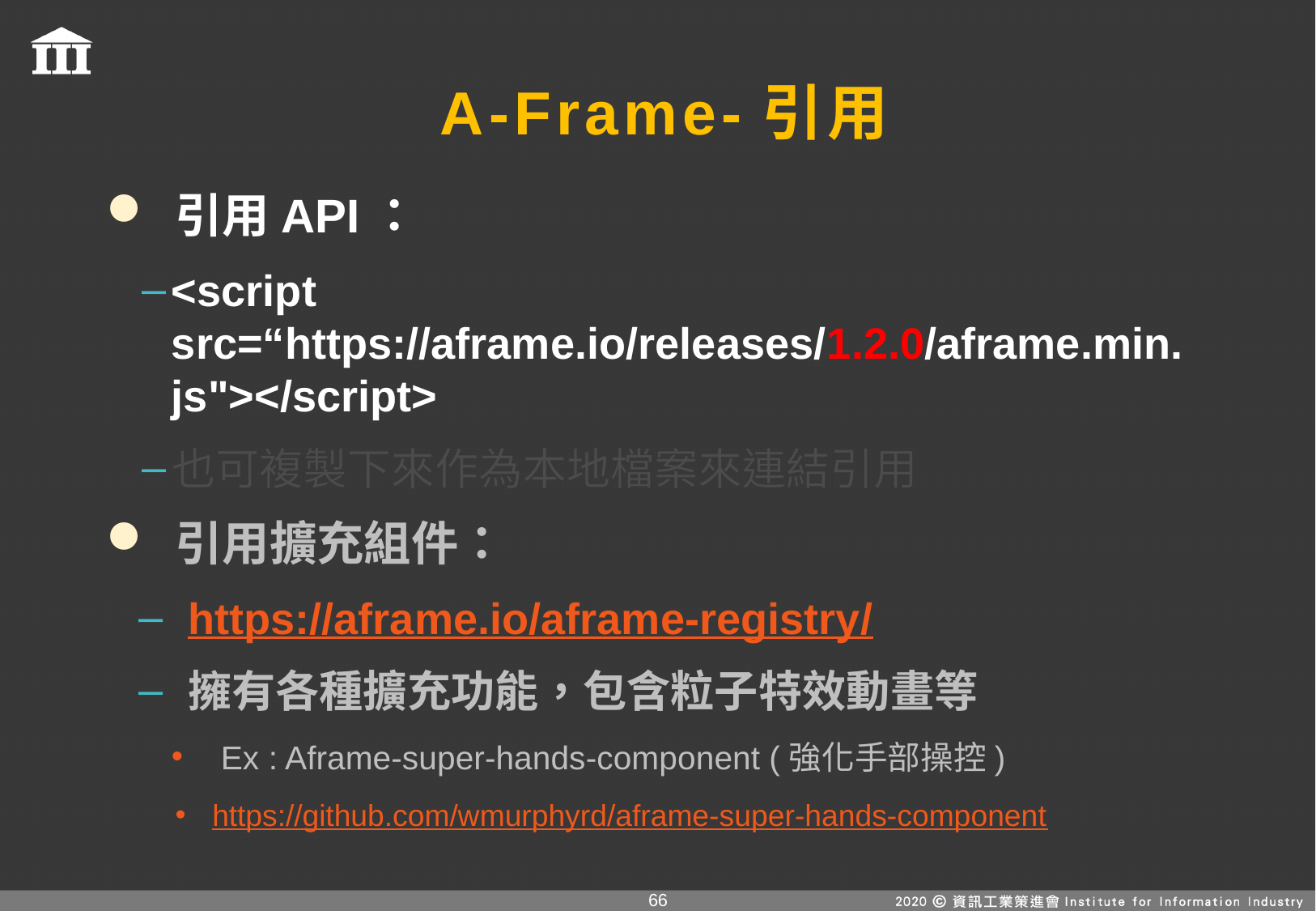

# A-Frame-引用
 引用API：
<script src=“https://aframe.io/releases/1.2.0/aframe.min.js"></script>
也可複製下來作為本地檔案來連結引用
 引用擴充組件：
https://aframe.io/aframe-registry/
擁有各種擴充功能，包含粒子特效動畫等
Ex : Aframe-super-hands-component (強化手部操控)
https://github.com/wmurphyrd/aframe-super-hands-component
66